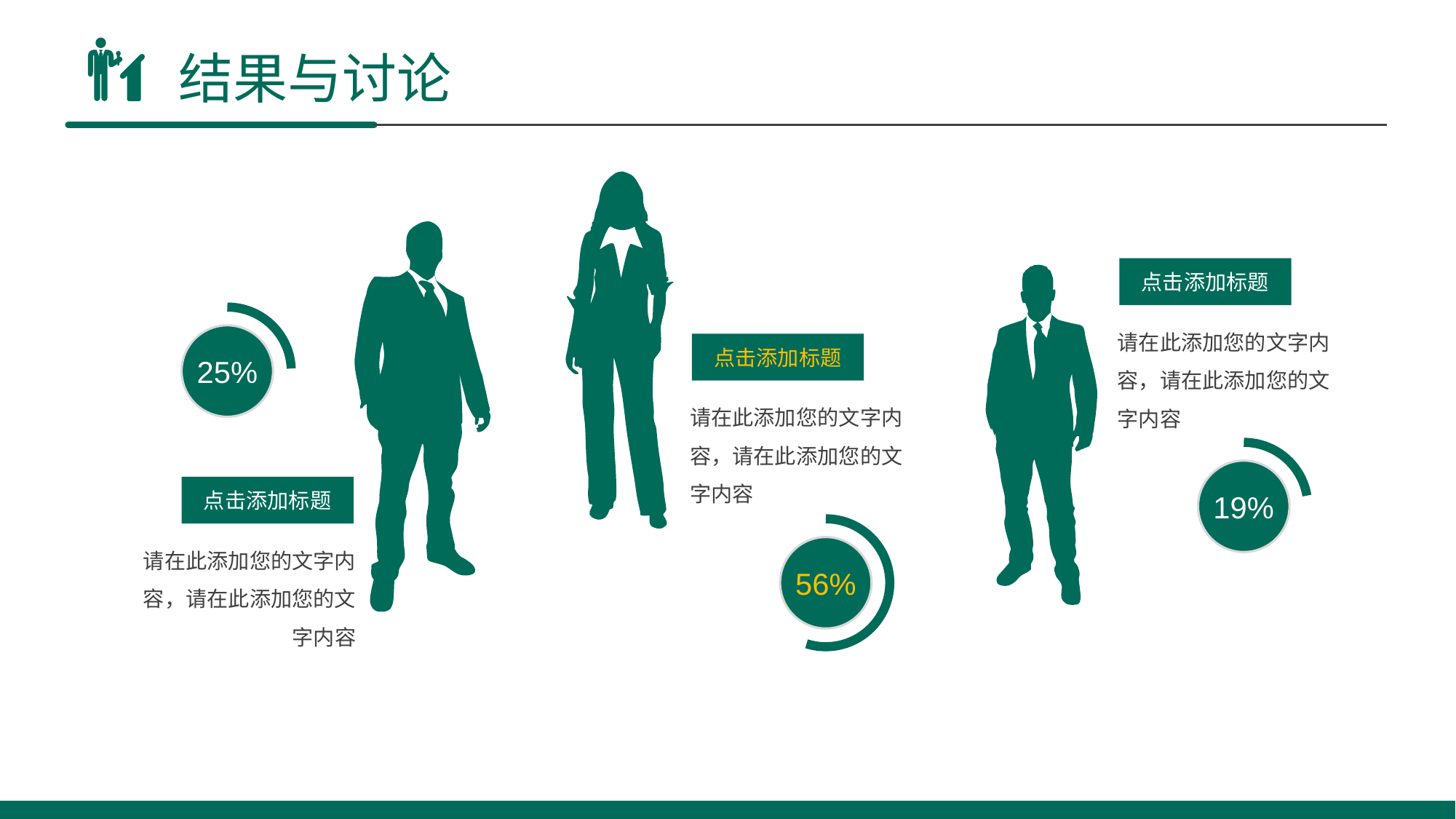

结果与讨论

点击添加标题
请在此添加您的文字内容，请在此添加您的文字内容

25%
点击添加标题
请在此添加您的文字内容，请在此添加您的文字内容

19%
点击添加标题
请在此添加您的文字内容，请在此添加您的文字内容

56%